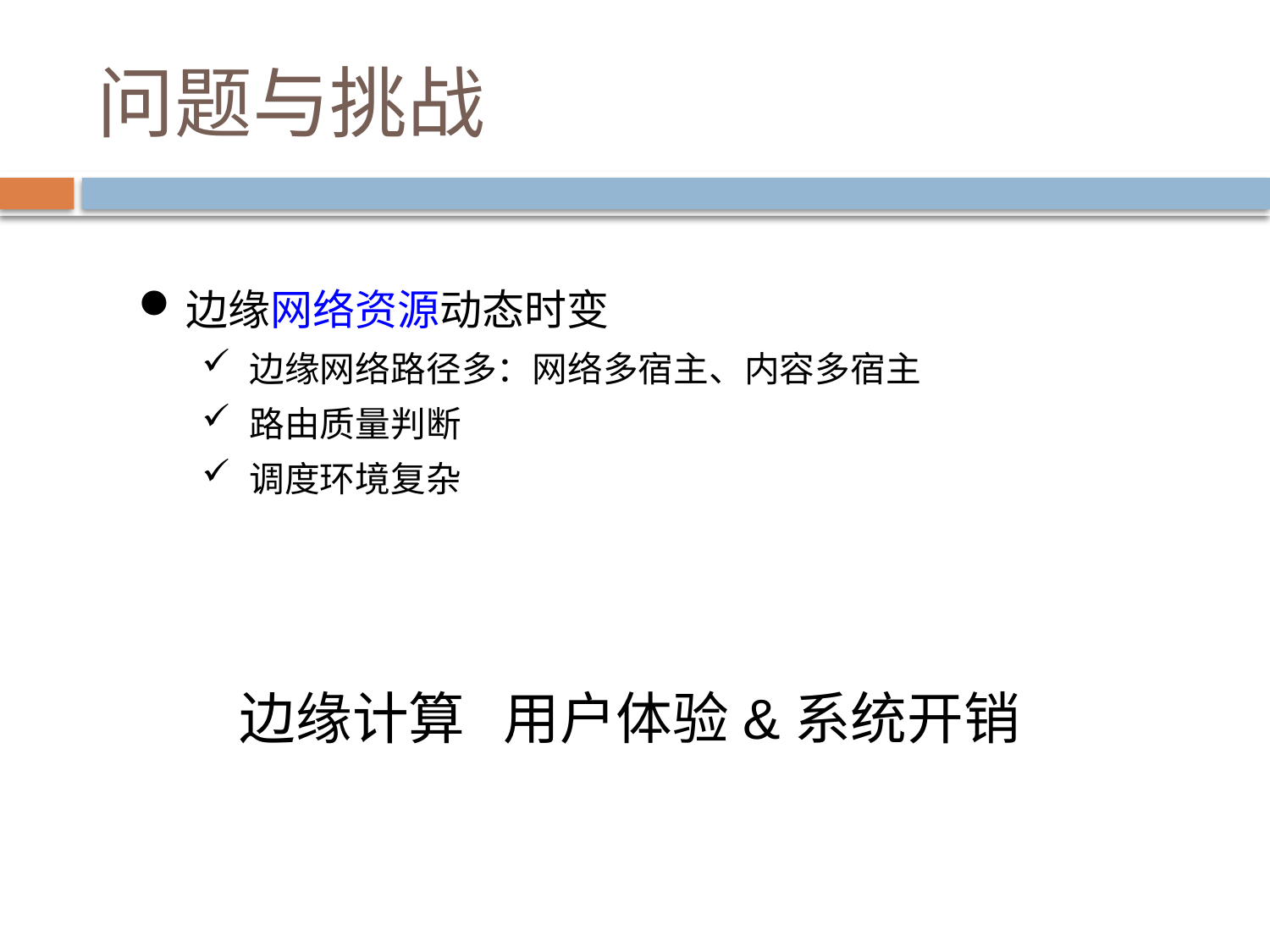

# 问题与挑战
边缘网络资源动态时变
边缘网络路径多：网络多宿主、内容多宿主
路由质量判断
调度环境复杂
边缘计算   用户体验&系统开销